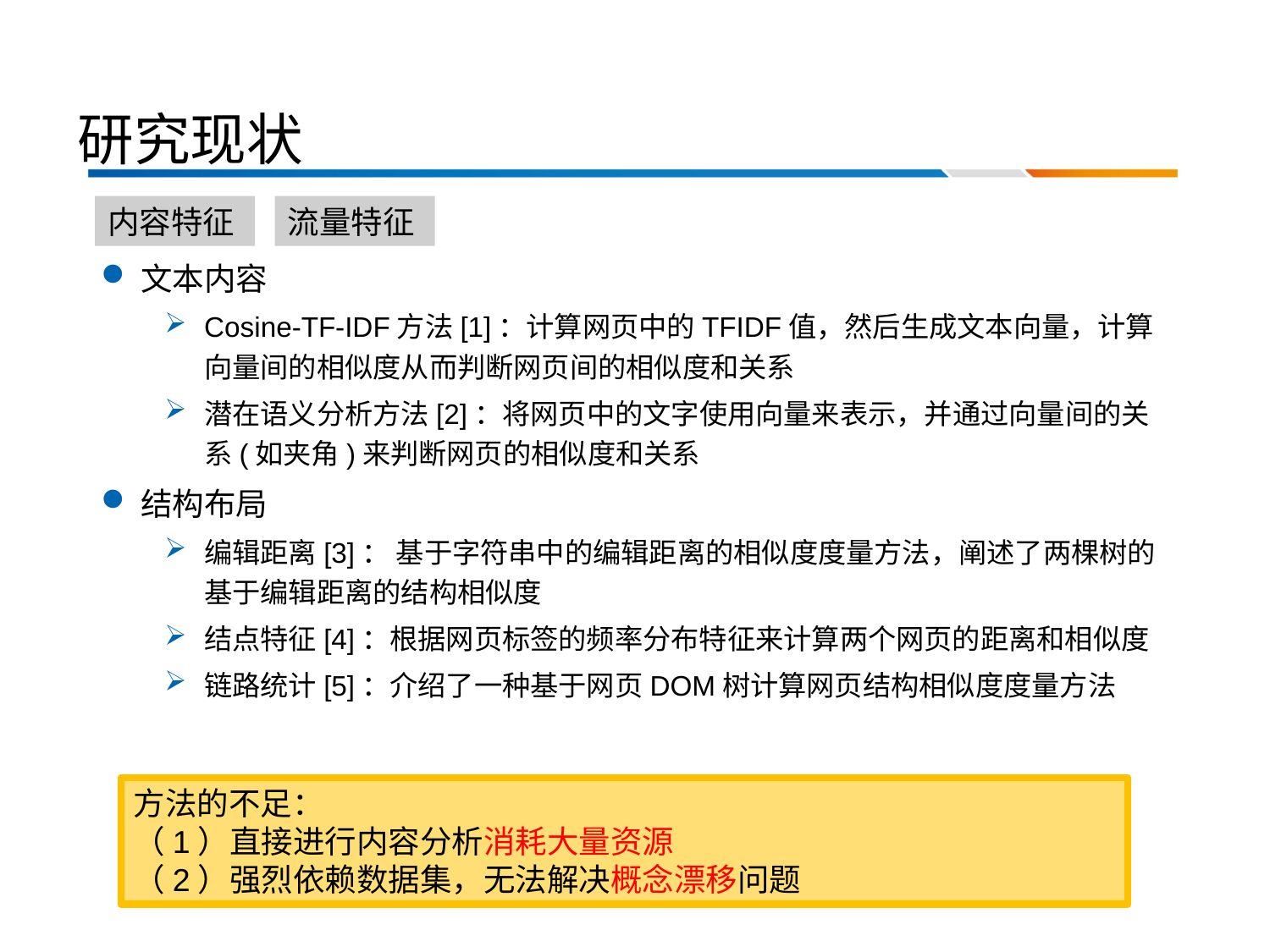

研究现状

文本内容
Cosine-TF-IDF方法[1]：计算网页中的TFIDF值，然后生成文本向量，计算向量间的相似度从而判断网页间的相似度和关系
潜在语义分析方法[2]：将网页中的文字使用向量来表示，并通过向量间的关系(如夹角)来判断网页的相似度和关系
结构布局
编辑距离[3]： 基于字符串中的编辑距离的相似度度量方法，阐述了两棵树的基于编辑距离的结构相似度
结点特征[4]：根据网页标签的频率分布特征来计算两个网页的距离和相似度
链路统计[5]：介绍了一种基于网页DOM树计算网页结构相似度度量方法

内容特征
流量特征

方法的不足：
（1）直接进行内容分析消耗大量资源
（2）强烈依赖数据集，无法解决概念漂移问题